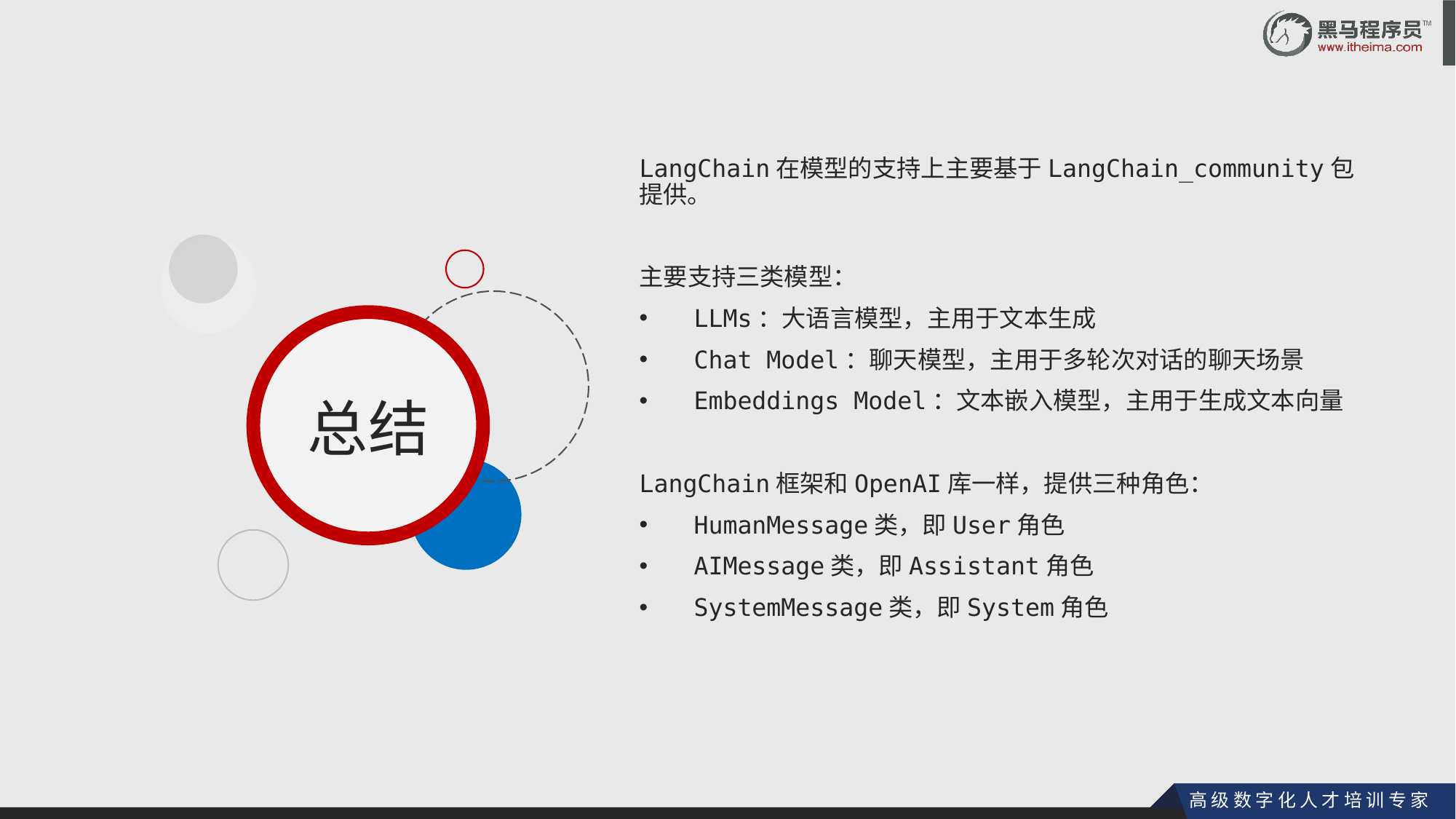

LangChain在模型的支持上主要基于LangChain_community包提供。

主要支持三类模型：
LLMs：大语言模型，主用于文本生成
Chat Model：聊天模型，主用于多轮次对话的聊天场景
Embeddings Model：文本嵌入模型，主用于生成文本向量

LangChain框架和OpenAI库一样，提供三种角色：
HumanMessage类，即User角色
AIMessage类，即Assistant角色
SystemMessage类，即System角色